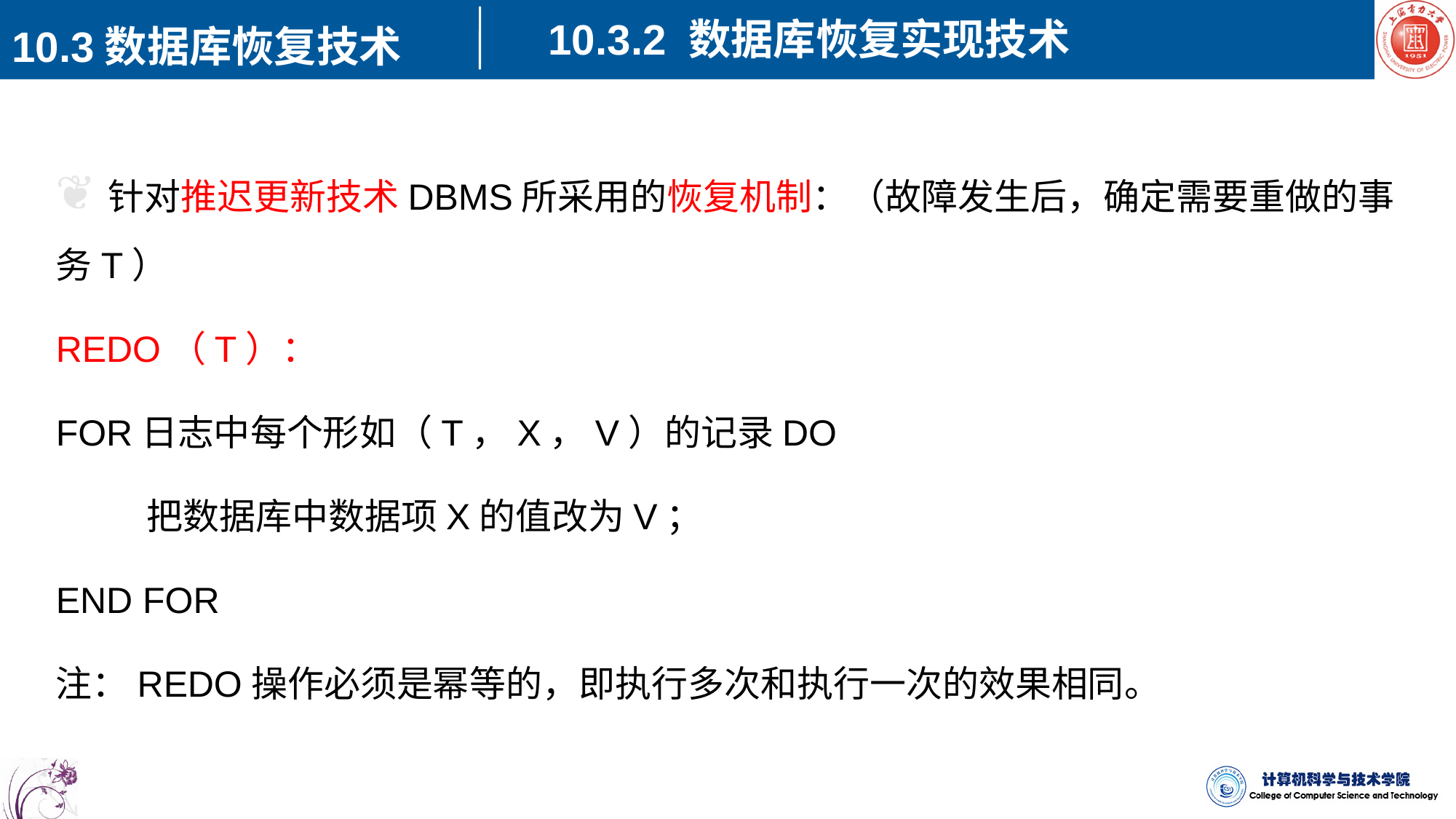

10.3.2 数据库恢复实现技术
10.3数据库恢复技术
❦针对推迟更新技术DBMS所采用的恢复机制：（故障发生后，确定需要重做的事务T）
REDO（T）：
FOR日志中每个形如（T，X，V）的记录DO
          把数据库中数据项X的值改为V；
END FOR
注：REDO操作必须是幂等的，即执行多次和执行一次的效果相同。